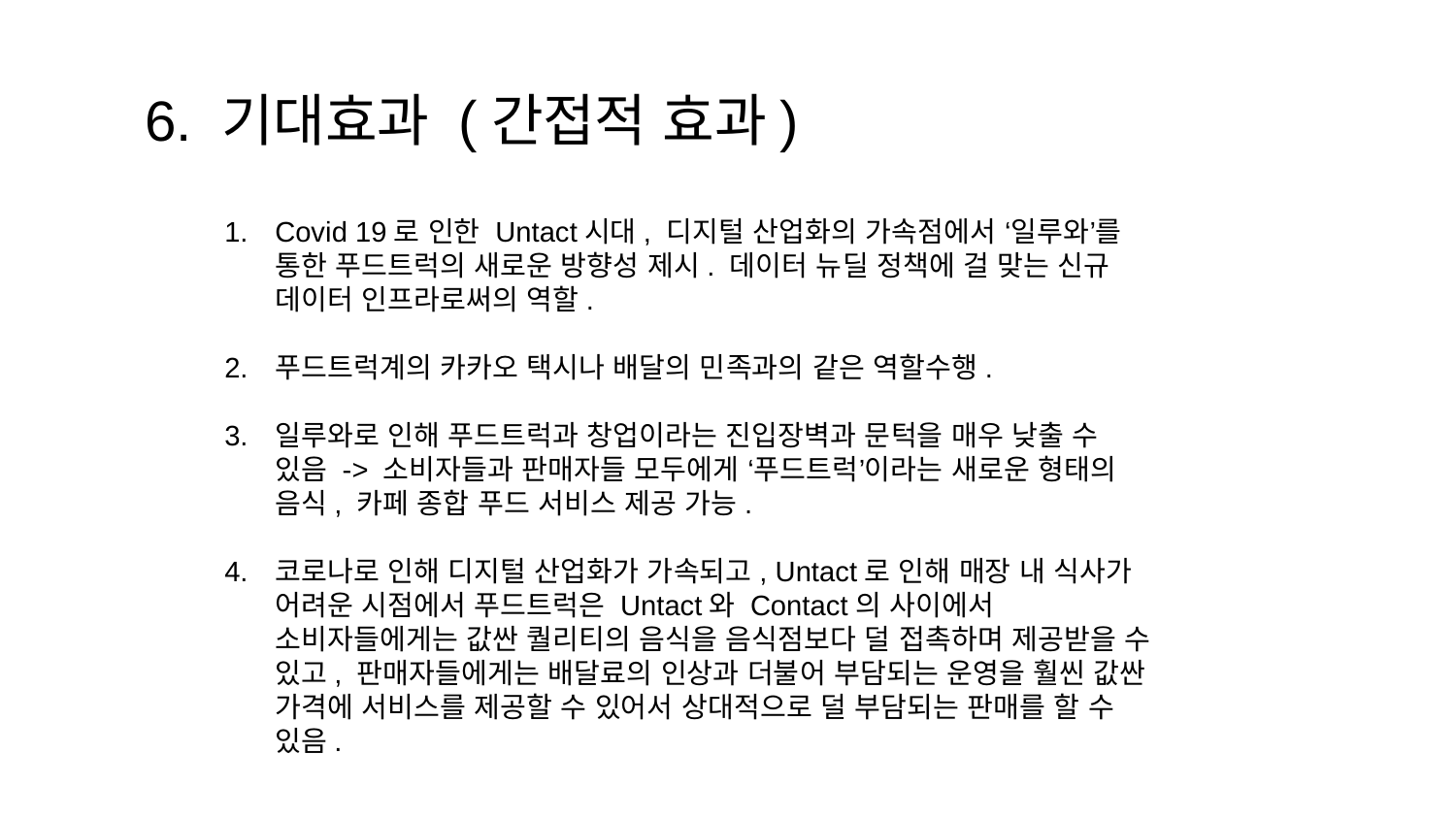

1.플랫폼 소개
# 6. 기대효과 (간접적 효과)
Covid 19로 인한 Untact시대, 디지털 산업화의 가속점에서 ‘일루와’를 통한 푸드트럭의 새로운 방향성 제시. 데이터 뉴딜 정책에 걸 맞는 신규 데이터 인프라로써의 역할.

푸드트럭계의 카카오 택시나 배달의 민족과의 같은 역할수행.

일루와로 인해 푸드트럭과 창업이라는 진입장벽과 문턱을 매우 낮출 수 있음 -> 소비자들과 판매자들 모두에게 ‘푸드트럭’이라는 새로운 형태의 음식, 카페 종합 푸드 서비스 제공 가능.

코로나로 인해 디지털 산업화가 가속되고, Untact로 인해 매장 내 식사가 어려운 시점에서 푸드트럭은 Untact와 Contact의 사이에서 소비자들에게는 값싼 퀄리티의 음식을 음식점보다 덜 접촉하며 제공받을 수 있고, 판매자들에게는 배달료의 인상과 더불어 부담되는 운영을 훨씬 값싼 가격에 서비스를 제공할 수 있어서 상대적으로 덜 부담되는 판매를 할 수 있음.